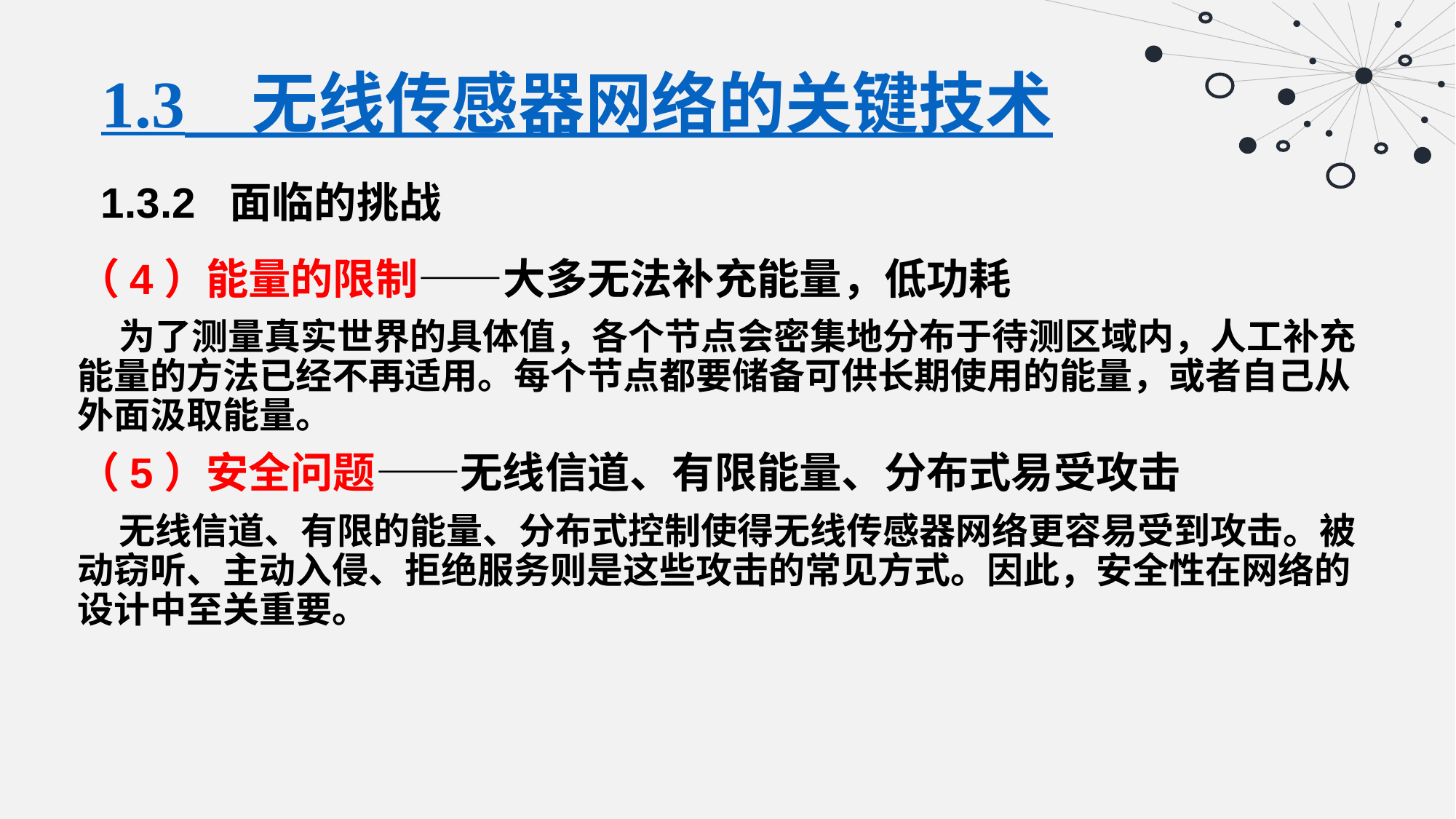

# 1.3　无线传感器网络的关键技术
1.3.2  面临的挑战
（4）能量的限制——大多无法补充能量，低功耗
    为了测量真实世界的具体值，各个节点会密集地分布于待测区域内，人工补充能量的方法已经不再适用。每个节点都要储备可供长期使用的能量，或者自己从外面汲取能量。
（5）安全问题——无线信道、有限能量、分布式易受攻击
    无线信道、有限的能量、分布式控制使得无线传感器网络更容易受到攻击。被动窃听、主动入侵、拒绝服务则是这些攻击的常见方式。因此，安全性在网络的设计中至关重要。